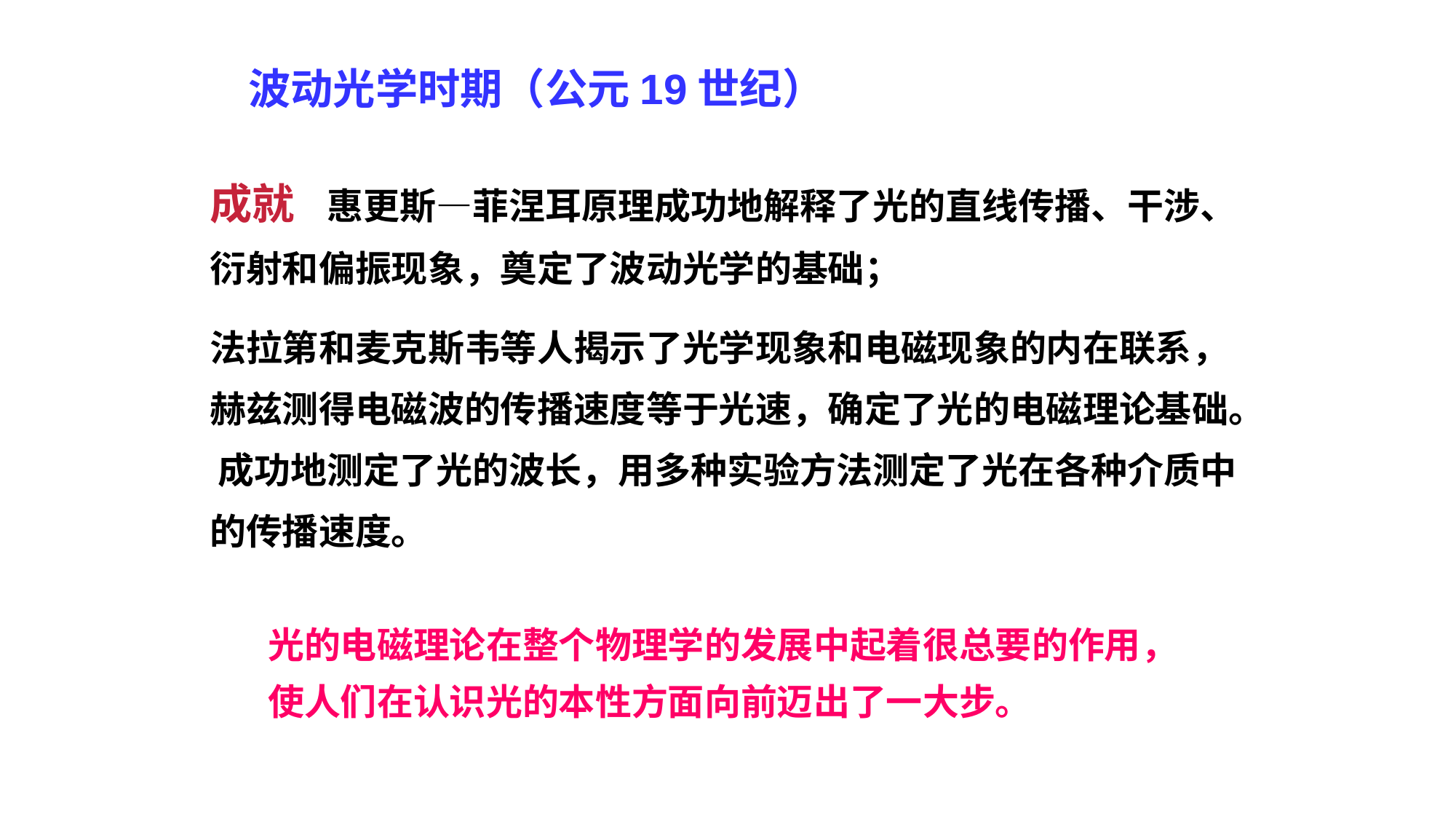

波动光学时期（公元19世纪）
成就    惠更斯—菲涅耳原理成功地解释了光的直线传播、干涉、衍射和偏振现象，奠定了波动光学的基础；
法拉第和麦克斯韦等人揭示了光学现象和电磁现象的内在联系，赫兹测得电磁波的传播速度等于光速，确定了光的电磁理论基础。 成功地测定了光的波长，用多种实验方法测定了光在各种介质中的传播速度。
光的电磁理论在整个物理学的发展中起着很总要的作用，使人们在认识光的本性方面向前迈出了一大步。